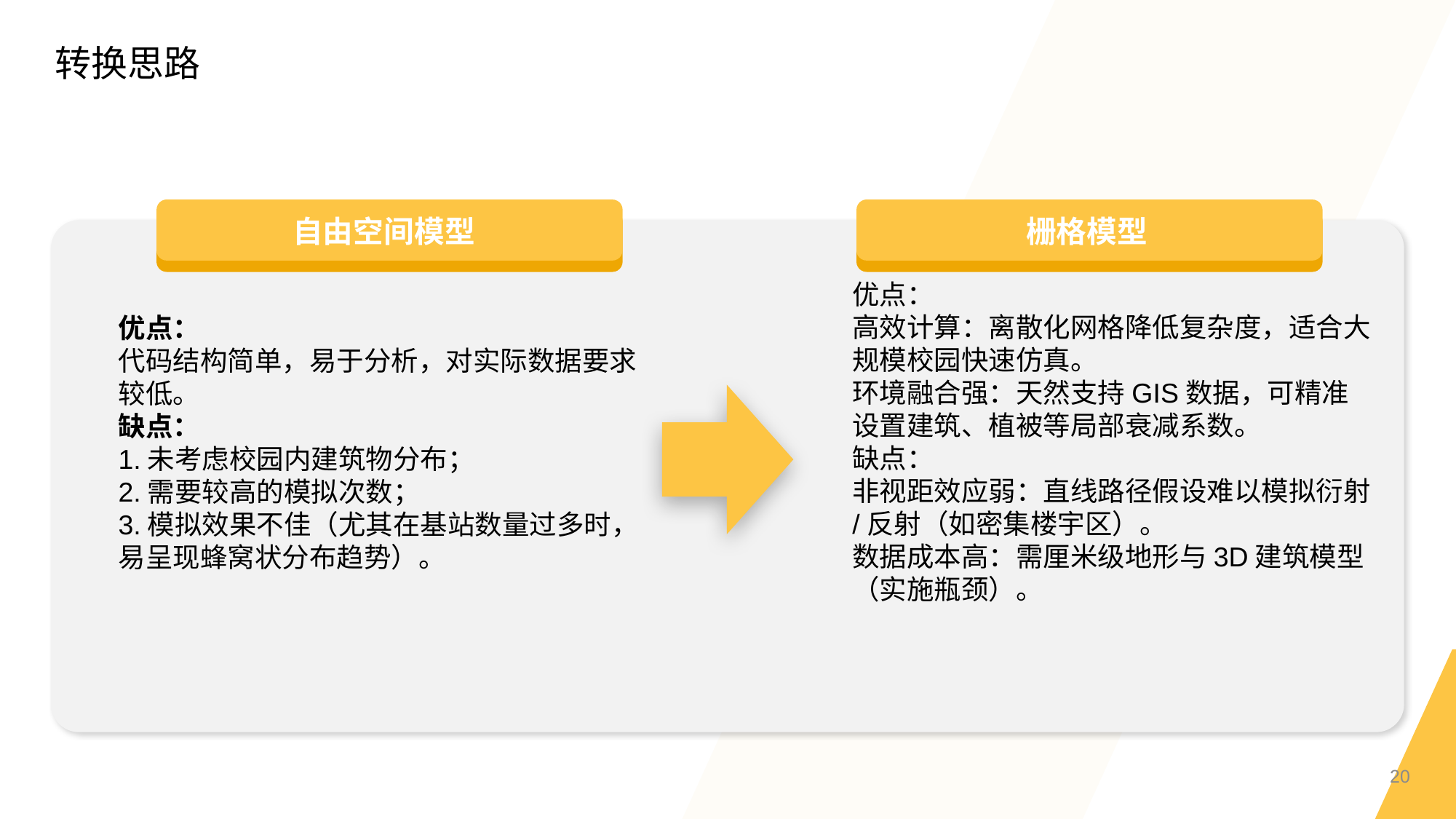

转换思路

自由空间模型
栅格模型

优点：
高效计算：离散化网格降低复杂度，适合大规模校园快速仿真。
环境融合强：天然支持GIS数据，可精准设置建筑、植被等局部衰减系数。
缺点：
非视距效应弱：直线路径假设难以模拟衍射/反射（如密集楼宇区）。
数据成本高：需厘米级地形与3D建筑模型（实施瓶颈）。
优点：
代码结构简单，易于分析，对实际数据要求较低。
缺点：
1.未考虑校园内建筑物分布；
2.需要较高的模拟次数；
3.模拟效果不佳（尤其在基站数量过多时，
易呈现蜂窝状分布趋势）。

20